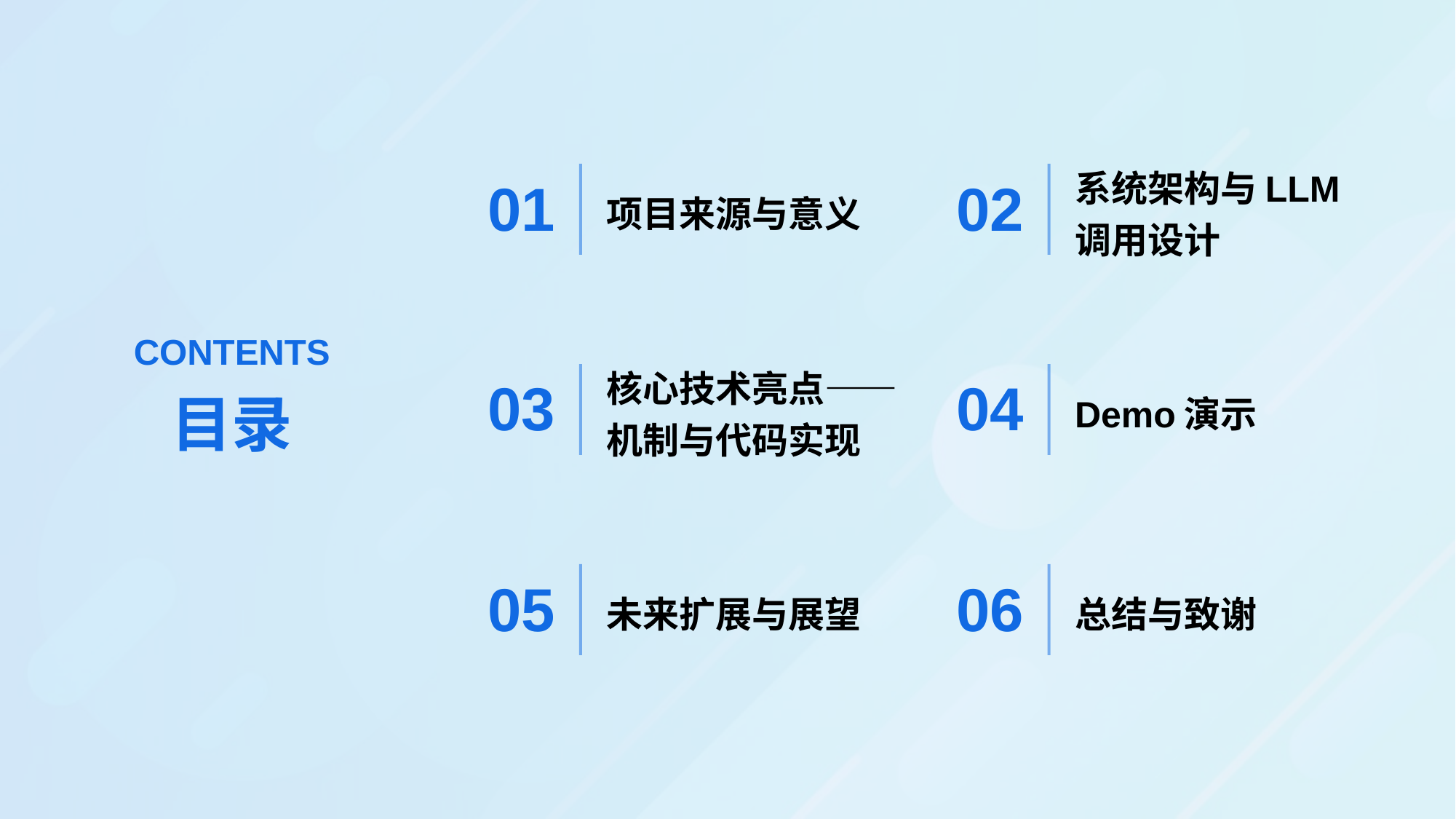

项目来源与意义
系统架构与LLM调用设计

01
02
CONTENTS
核心技术亮点——
机制与代码实现
Demo演示

03
04
目录
未来扩展与展望
总结与致谢

05
06